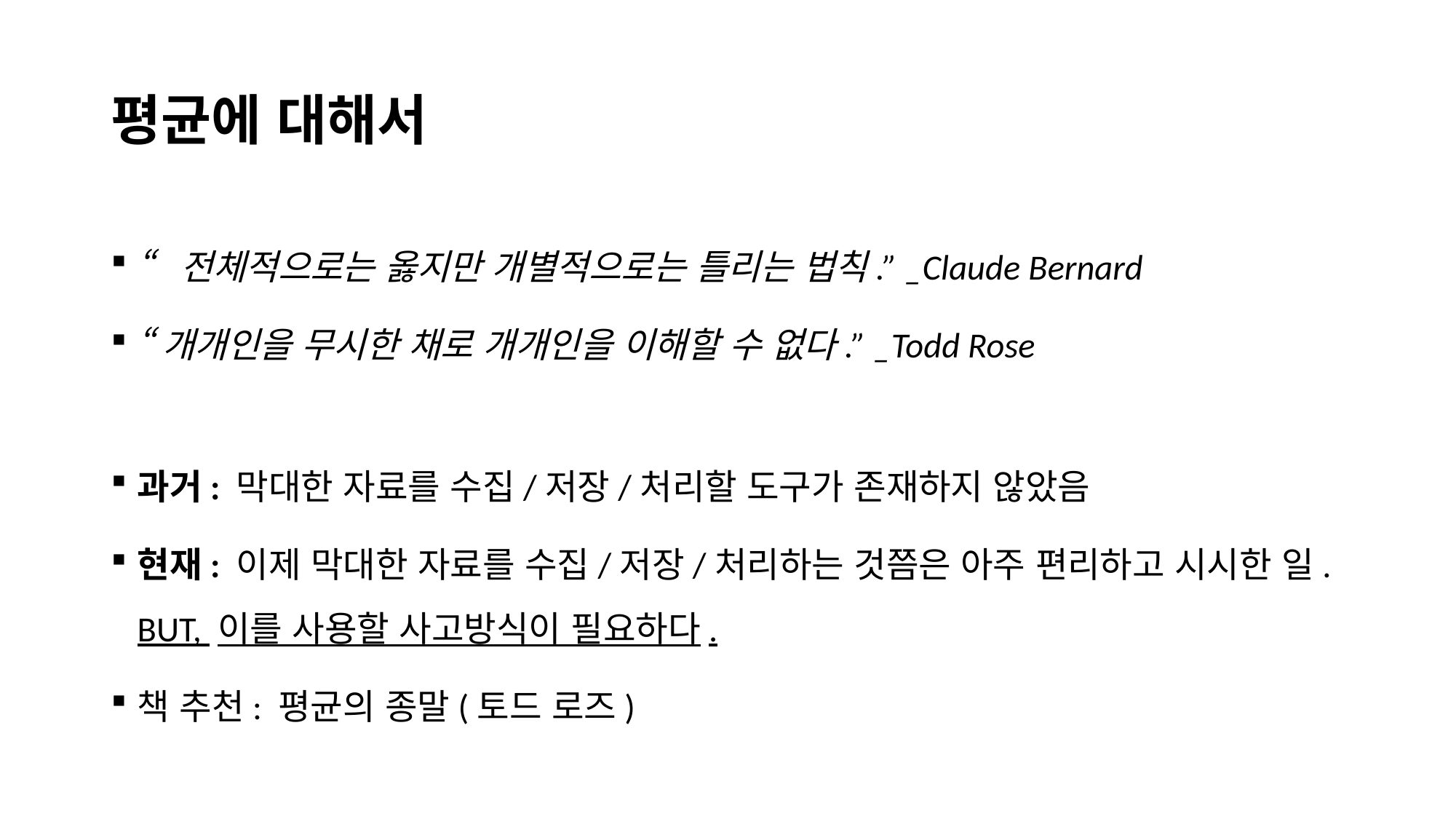

# 평균에 대해서
“전체적으로는 옳지만 개별적으로는 틀리는 법칙.” _Claude Bernard
“개개인을 무시한 채로 개개인을 이해할 수 없다.” _Todd Rose
과거: 막대한 자료를 수집/저장/처리할 도구가 존재하지 않았음
현재: 이제 막대한 자료를 수집/저장/처리하는 것쯤은 아주 편리하고 시시한 일. BUT, 이를 사용할 사고방식이 필요하다.
책 추천: 평균의 종말(토드 로즈)